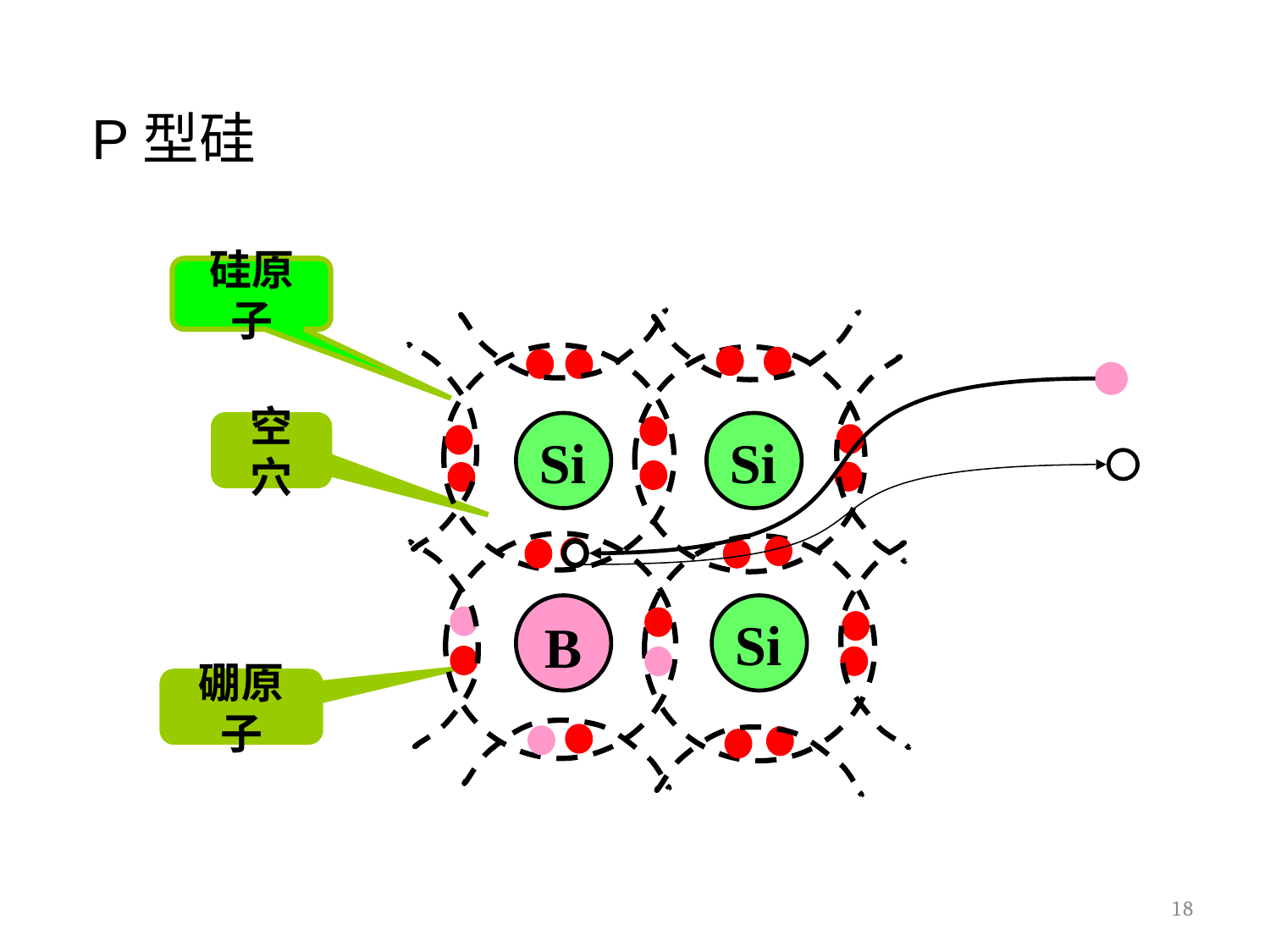

# P型硅

硅原子

Si

Si

B

Si

空穴

硼原子
18